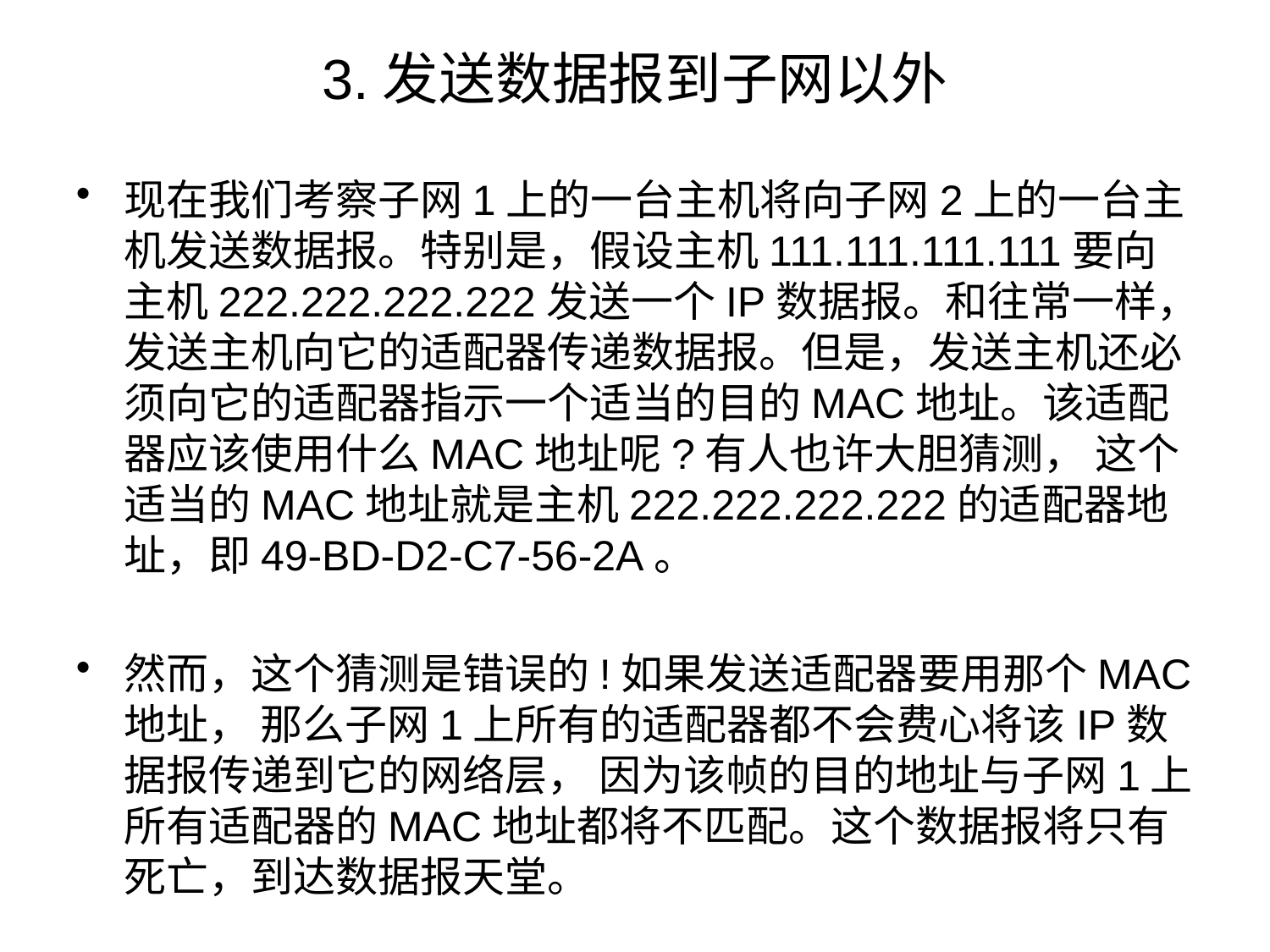

# 3.发送数据报到子网以外
现在我们考察子网1上的一台主机将向子网2上的一台主机发送数据报。特别是，假设主机111.111.111.111要向主机222.222.222.222发送一个IP数据报。和往常一样，发送主机向它的适配器传递数据报。但是，发送主机还必须向它的适配器指示一个适当的目的MAC地址。该适配器应该使用什么MAC地址呢?有人也许大胆猜测， 这个适当的MAC地址就是主机222.222.222.222的适配器地址，即49-BD-D2-C7-56-2A。

然而，这个猜测是错误的!如果发送适配器要用那个MAC地址， 那么子网1上所有的适配器都不会费心将该IP数据报传递到它的网络层， 因为该帧的目的地址与子网1上所有适配器的MAC地址都将不匹配。这个数据报将只有死亡，到达数据报天堂。